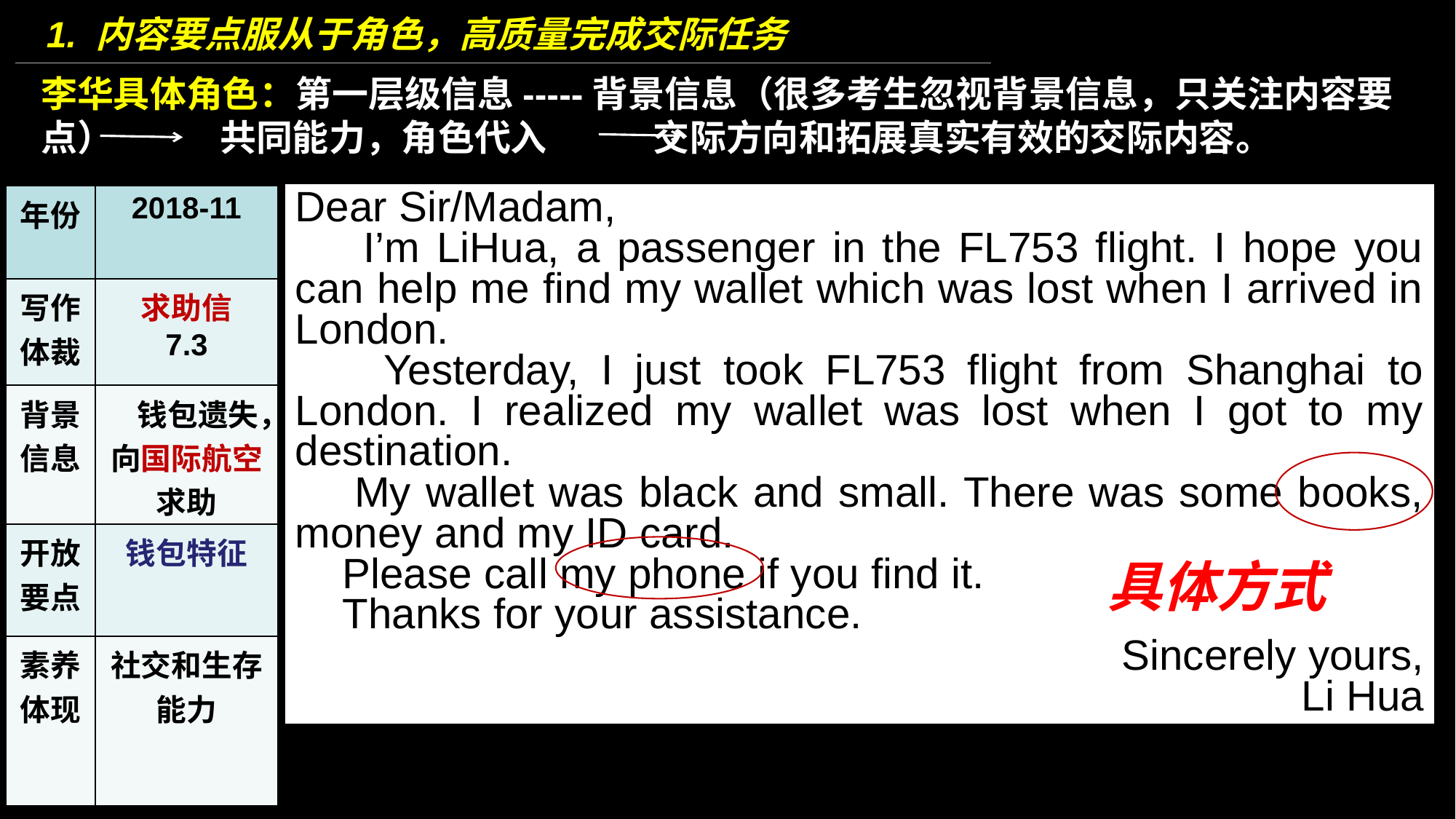

1. 内容要点服从于角色，高质量完成交际任务
李华具体角色：第一层级信息-----背景信息（很多考生忽视背景信息，只关注内容要点）             共同能力，角色代入             交际方向和拓展真实有效的交际内容。
Dear Sir/Madam,
    I’m LiHua, a passenger in the FL753 flight. I hope you can help me find my wallet which was lost when I arrived in London.
    Yesterday, I just took FL753 flight from Shanghai to London. I realized my wallet was lost when I got to my destination.
    My wallet was black and small. There was some books, money and my ID card.
    Please call my phone if you find it.
    Thanks for your assistance.
Sincerely yours,
Li Hua
| 年份 | 2018-11 |
| --- | --- |
| 写作体裁 | 求助信 7.3 |
| 背景信息 | 钱包遗失，向国际航空求助 |
| 开放要点 | 钱包特征 |
| 素养体现 | 社交和生存能力 |

具体方式